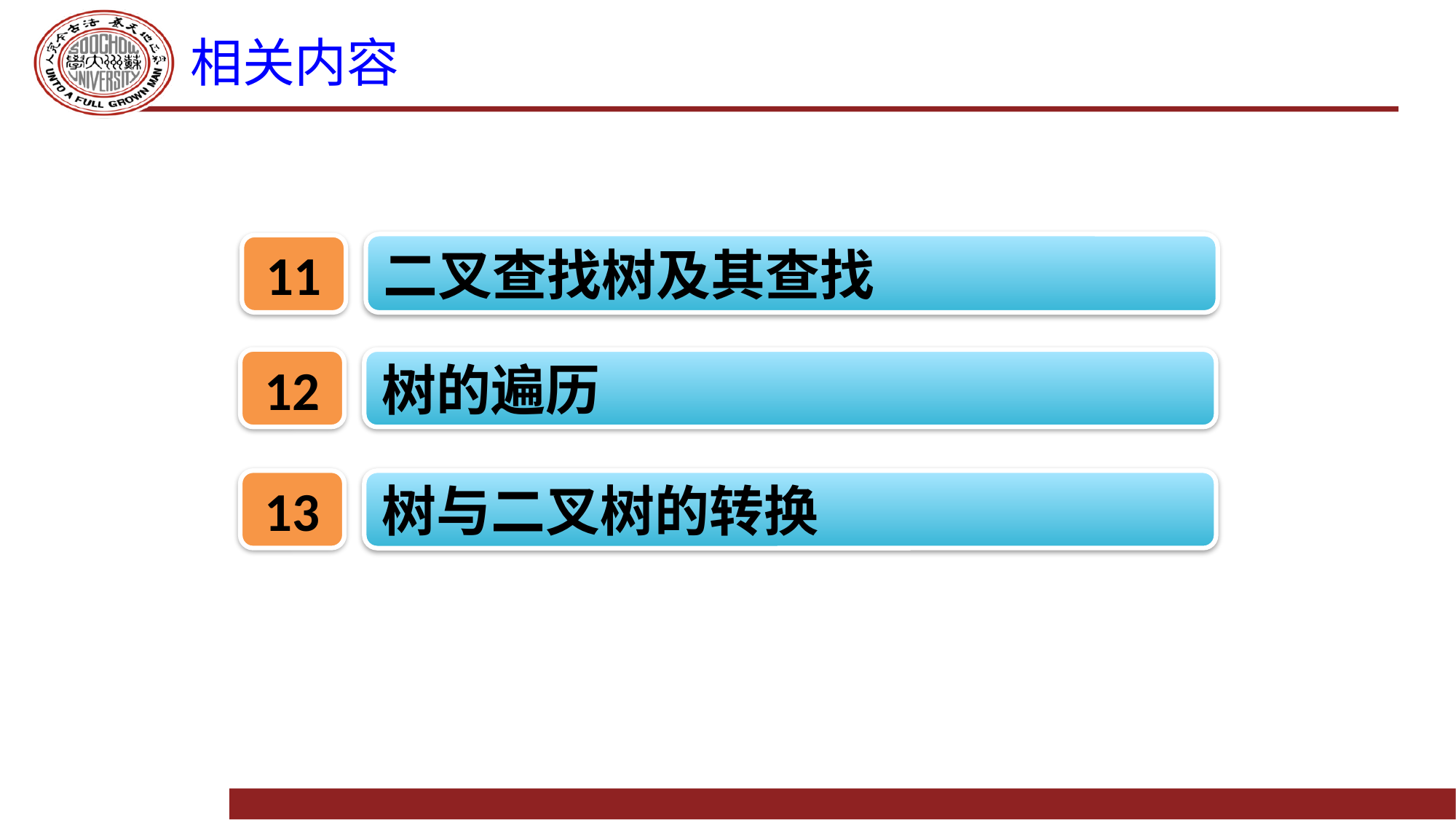

# 相关内容
二叉查找树及其查找
11
12
树的遍历
13
树与二叉树的转换